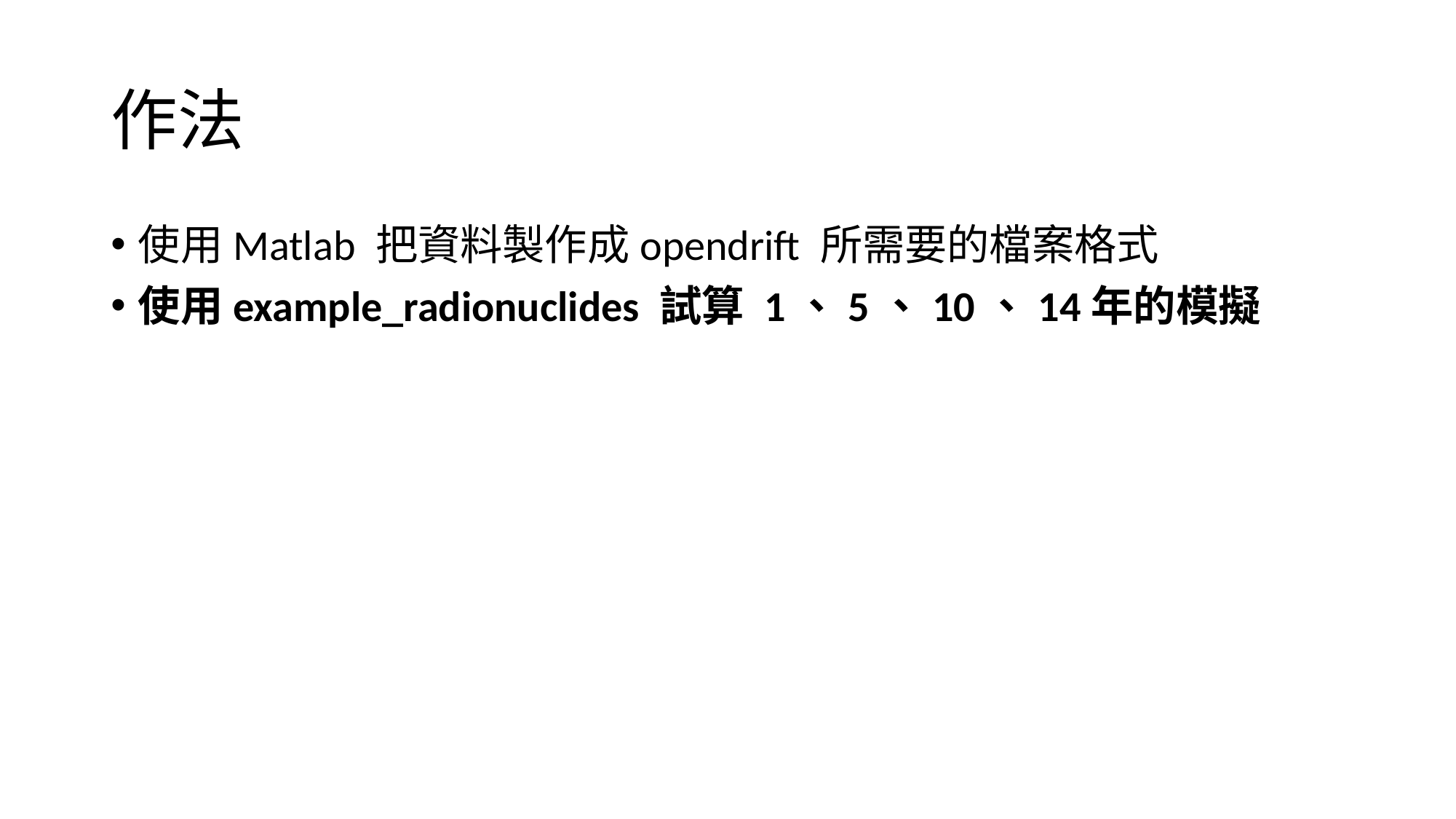

# 作法
使用Matlab 把資料製作成opendrift 所需要的檔案格式
使用example_radionuclides 試算 1、5、10、14年的模擬